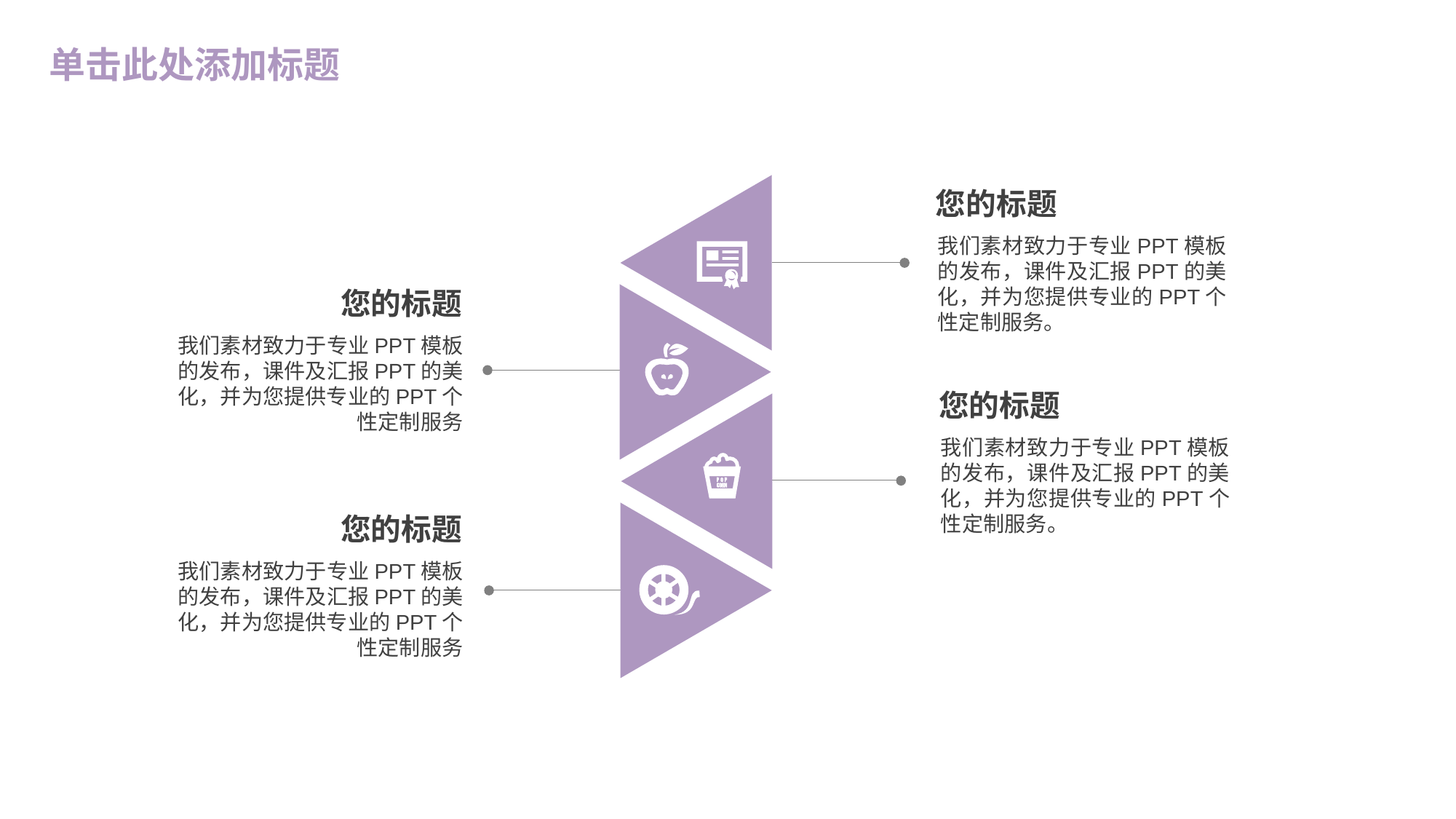

单击此处添加标题
您的标题

我们素材致力于专业PPT模板的发布，课件及汇报PPT的美化，并为您提供专业的PPT个性定制服务。

您的标题
我们素材致力于专业PPT模板的发布，课件及汇报PPT的美化，并为您提供专业的PPT个性定制服务

您的标题

我们素材致力于专业PPT模板的发布，课件及汇报PPT的美化，并为您提供专业的PPT个性定制服务。

您的标题
我们素材致力于专业PPT模板的发布，课件及汇报PPT的美化，并为您提供专业的PPT个性定制服务